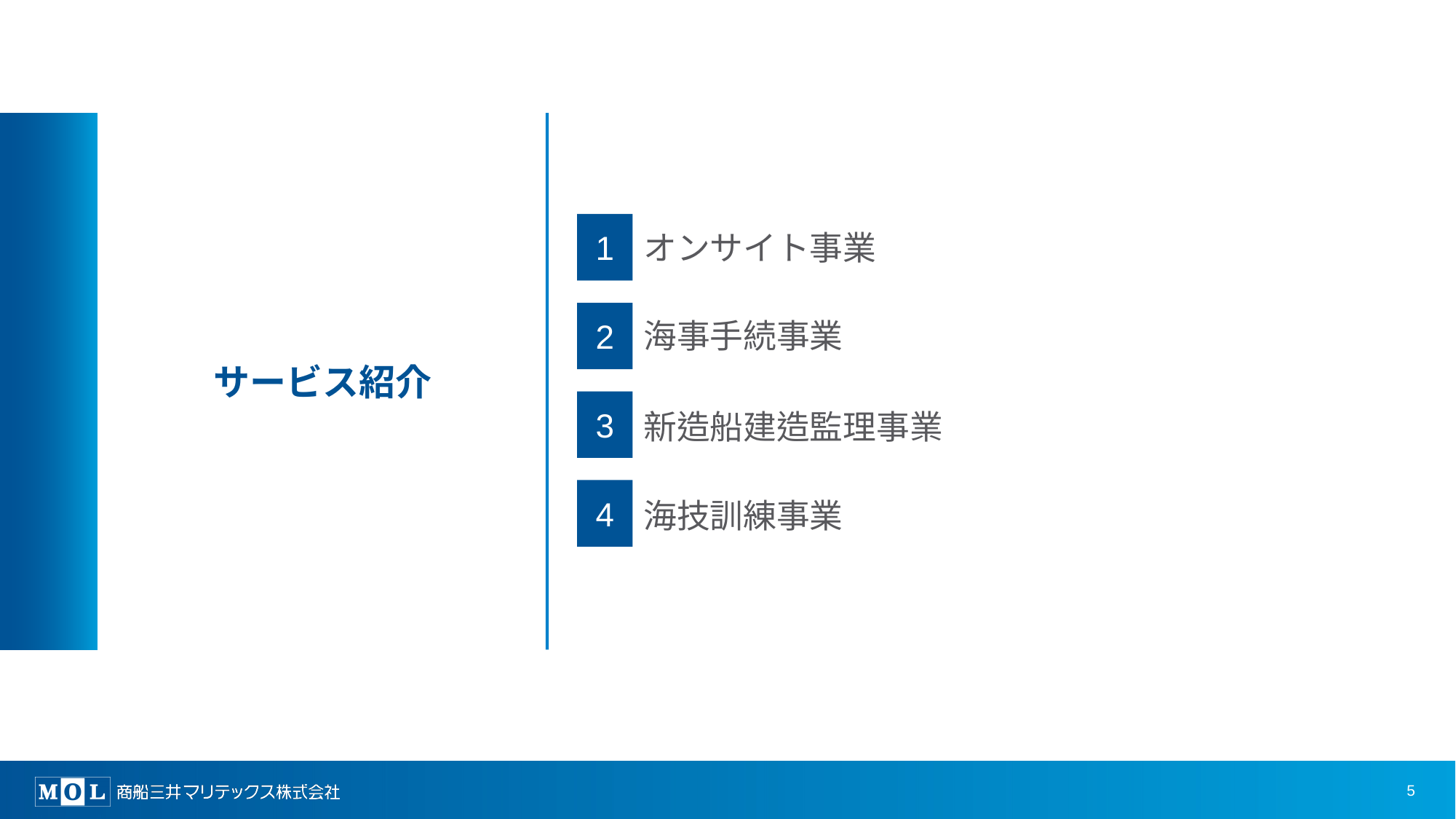

# サービス紹介
1
オンサイト事業
海事手続事業
2
3
新造船建造監理事業
4
海技訓練事業